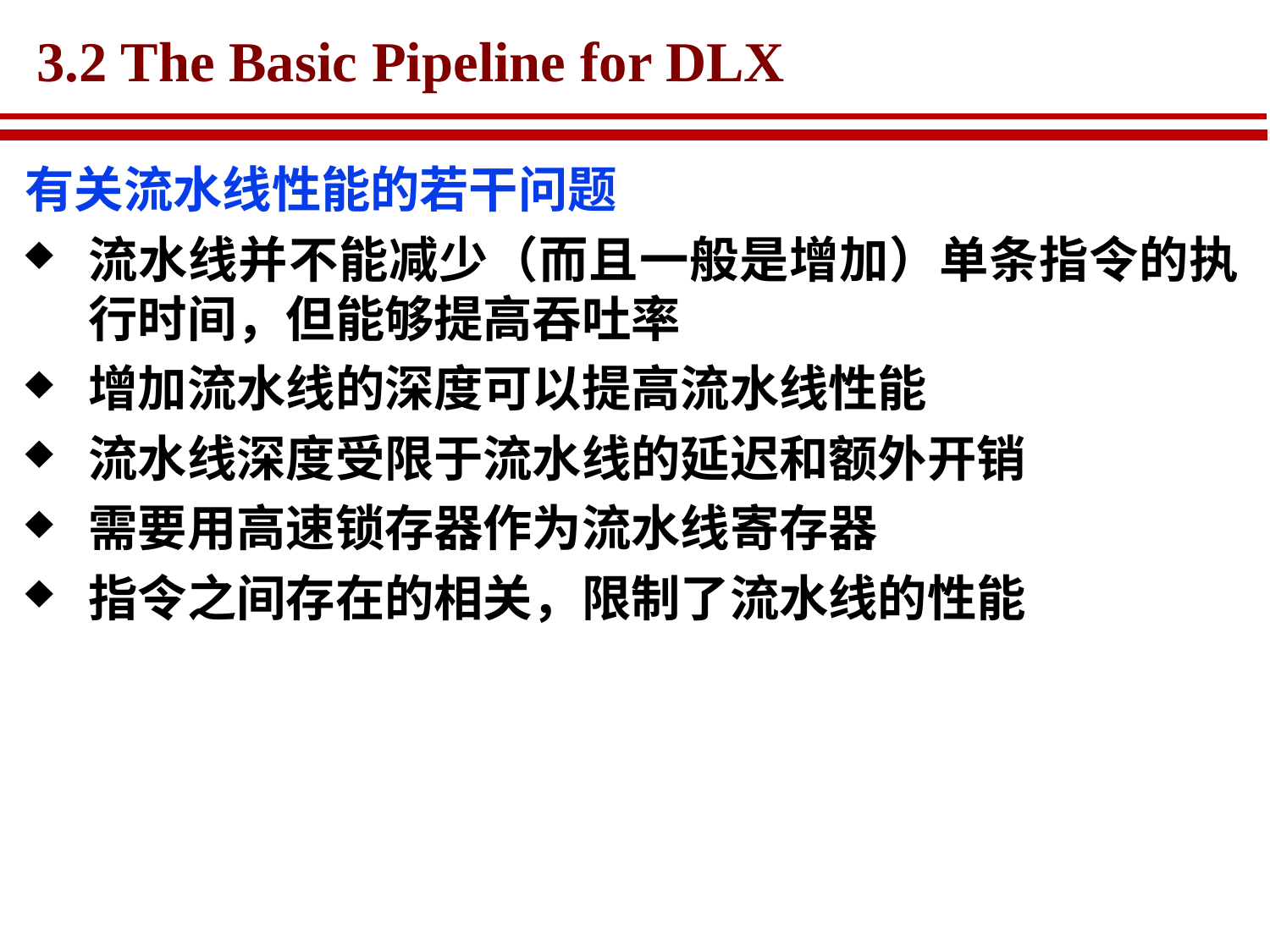

# 3.2 The Basic Pipeline for DLX
有关流水线性能的若干问题
流水线并不能减少（而且一般是增加）单条指令的执行时间，但能够提高吞吐率
增加流水线的深度可以提高流水线性能
流水线深度受限于流水线的延迟和额外开销
需要用高速锁存器作为流水线寄存器
指令之间存在的相关，限制了流水线的性能